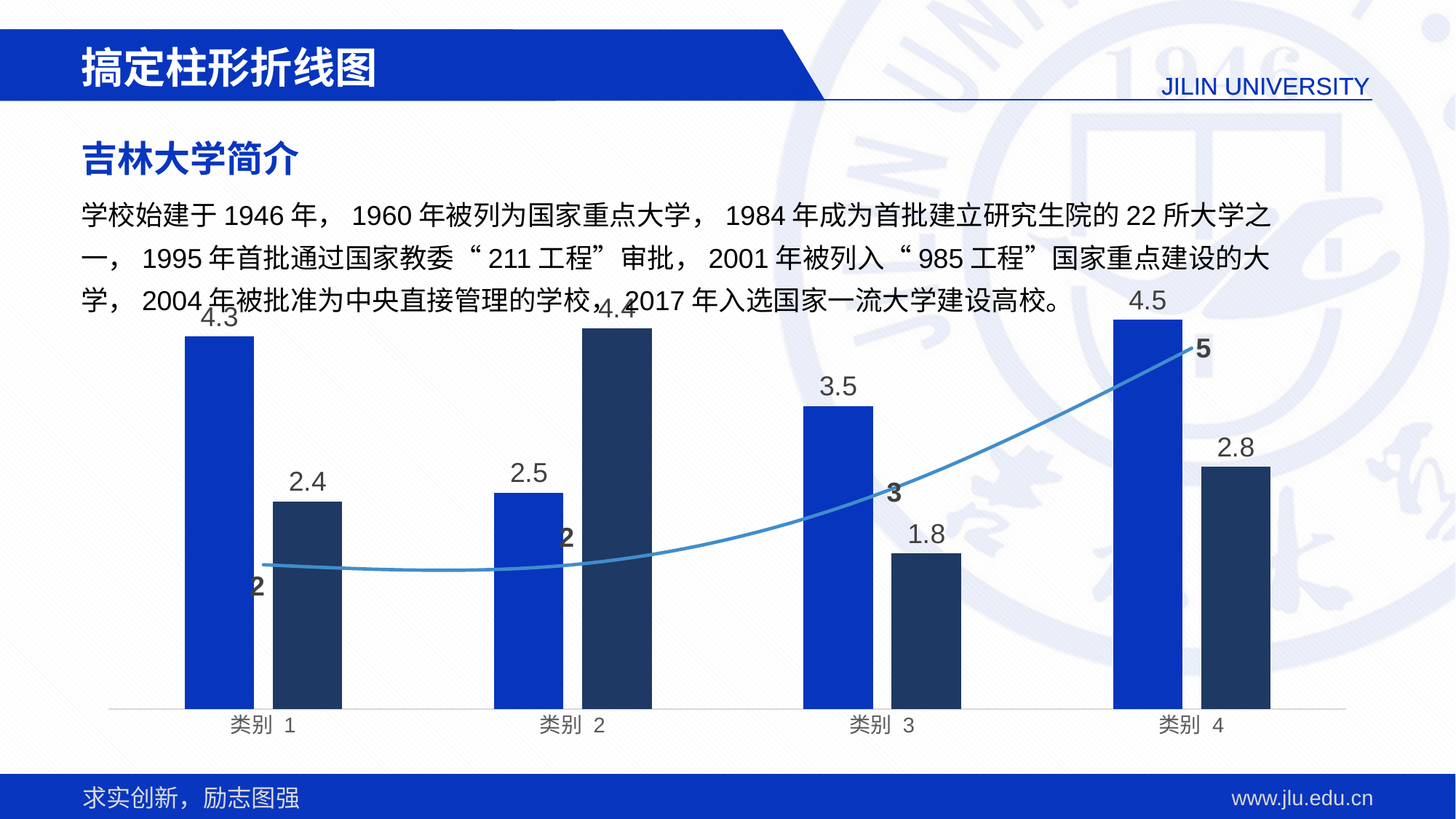

搞定柱形折线图
吉林大学简介
学校始建于1946年，1960年被列为国家重点大学，1984年成为首批建立研究生院的22所大学之一，1995年首批通过国家教委“211工程”审批，2001年被列入“985工程”国家重点建设的大学，2004年被批准为中央直接管理的学校，2017年入选国家一流大学建设高校。

### Chart

| Category | 系列 1 | 系列 2 | 系列 3 |
|---|---|---|---|
| 类别 1 | 4.3 | 2.4 | 2.0 |
| 类别 2 | 2.5 | 4.4 | 2.0 |
| 类别 3 | 3.5 | 1.8 | 3.0 |
| 类别 4 | 4.5 | 2.8 | 5.0 |